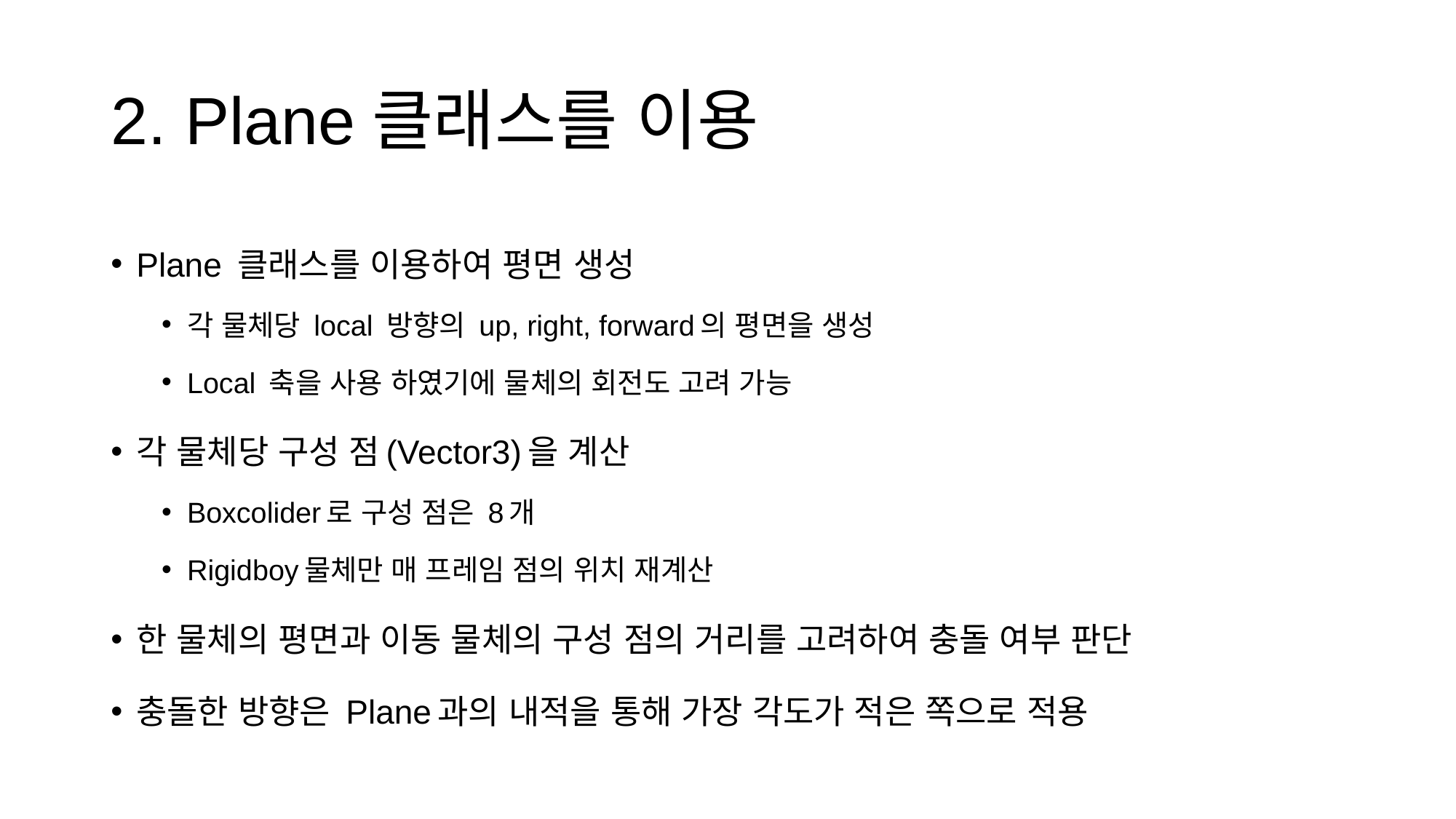

# 2. Plane클래스를 이용
Plane 클래스를 이용하여 평면 생성
각 물체당 local 방향의 up, right, forward의 평면을 생성
Local 축을 사용 하였기에 물체의 회전도 고려 가능
각 물체당 구성 점(Vector3)을 계산
Boxcolider로 구성 점은 8개
Rigidboy물체만 매 프레임 점의 위치 재계산
한 물체의 평면과 이동 물체의 구성 점의 거리를 고려하여 충돌 여부 판단
충돌한 방향은 Plane과의 내적을 통해 가장 각도가 적은 쪽으로 적용